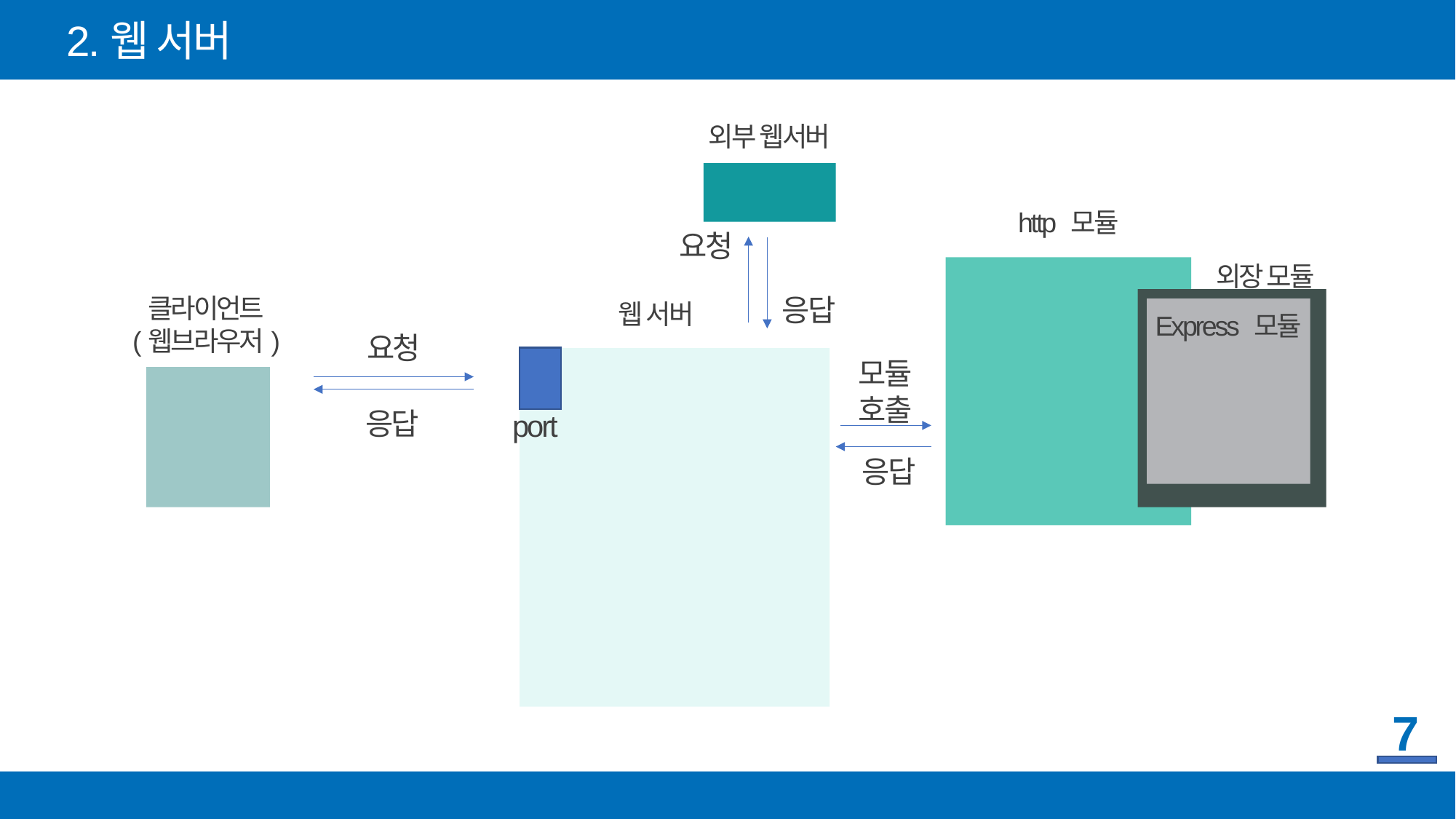

2.웹 서버
외부 웹서버

http 모듈
요청
외장 모듈

클라이언트
(웹브라우저)
응답

웹 서버

Express 모듈
요청

모듈 호출

응답
port
응답
7